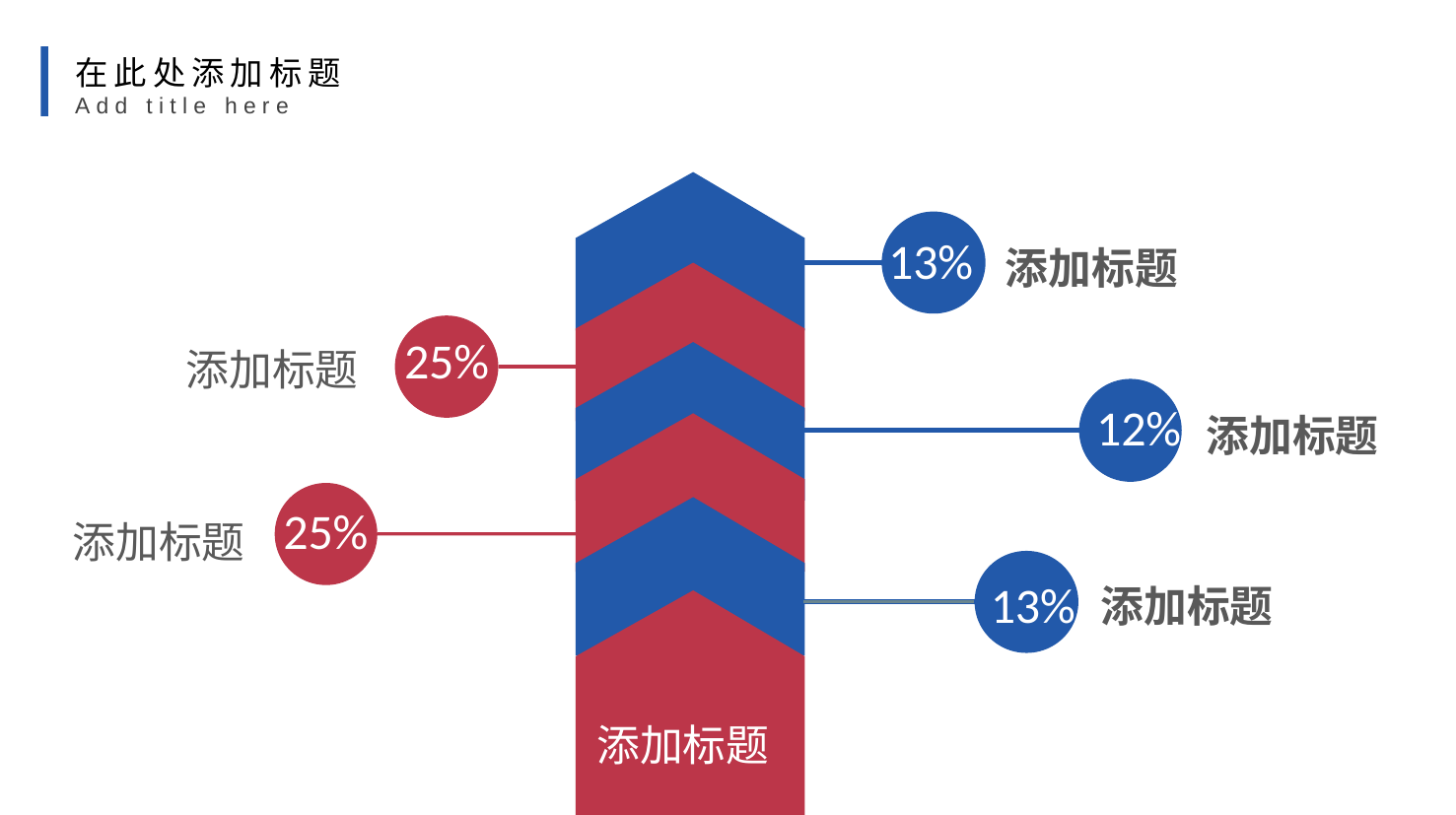

在此处添加标题
Add title here

13%
添加标题

25%
添加标题

12%
添加标题

25%

添加标题

13%
添加标题

添加标题